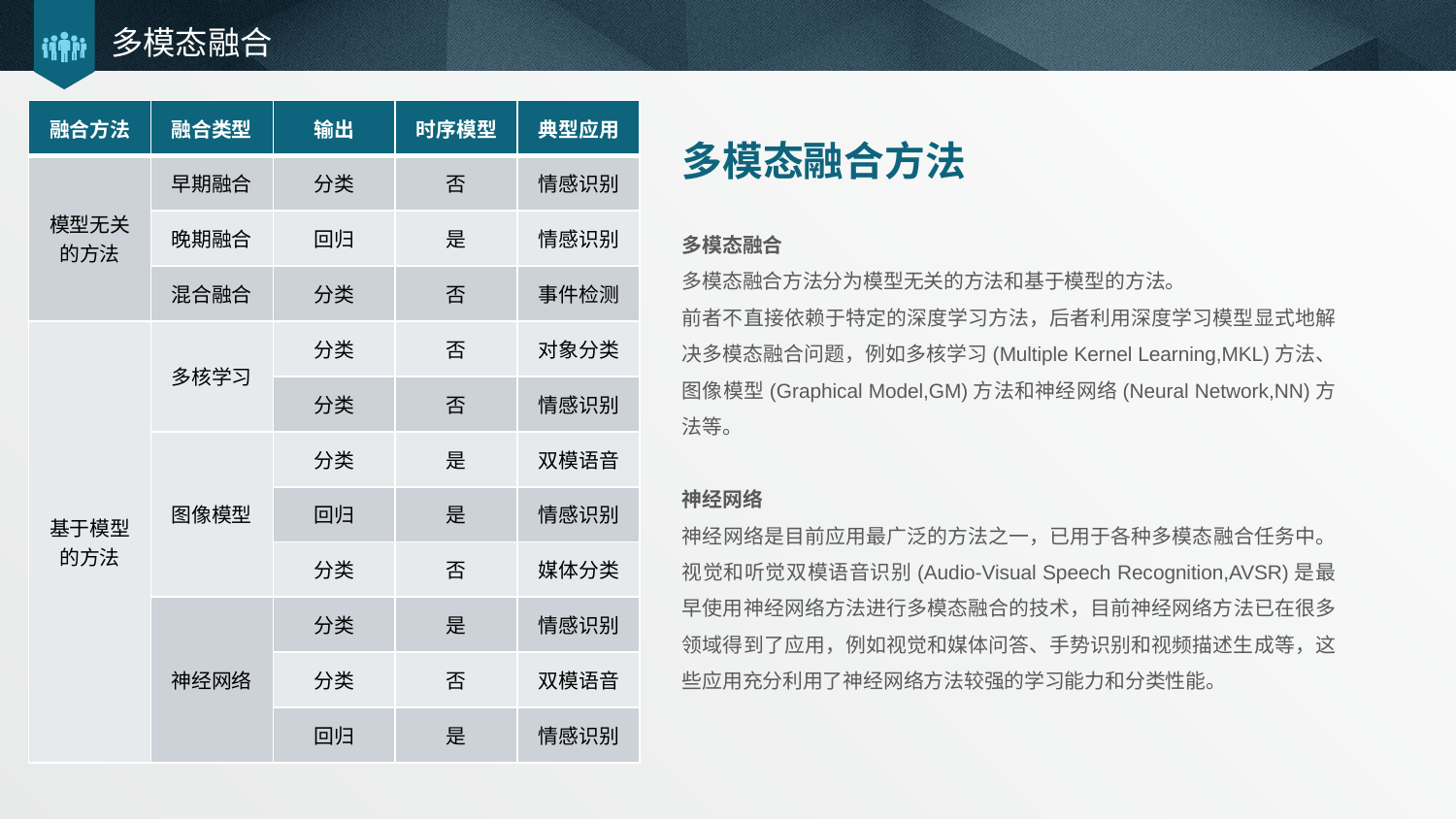

# 多模态融合

| 融合方法 | 融合类型 | 输出 | 时序模型 | 典型应用 |
| --- | --- | --- | --- | --- |
| 模型无关的方法 | 早期融合 | 分类 | 否 | 情感识别 |
|  | 晚期融合 | 回归 | 是 | 情感识别 |
|  | 混合融合 | 分类 | 否 | 事件检测 |
| 基于模型的方法 | 多核学习 | 分类 | 否 | 对象分类 |
|  |  | 分类 | 否 | 情感识别 |
|  | 图像模型 | 分类 | 是 | 双模语音 |
|  |  | 回归 | 是 | 情感识别 |
|  |  | 分类 | 否 | 媒体分类 |
|  | 神经网络 | 分类 | 是 | 情感识别 |
|  |  | 分类 | 否 | 双模语音 |
|  |  | 回归 | 是 | 情感识别 |
多模态融合方法
多模态融合
多模态融合方法分为模型无关的方法和基于模型的方法。
前者不直接依赖于特定的深度学习方法，后者利用深度学习模型显式地解决多模态融合问题，例如多核学习(Multiple Kernel Learning,MKL)方法、图像模型(Graphical Model,GM)方法和神经网络(Neural Network,NN)方法等。

神经网络
神经网络是目前应用最广泛的方法之一，已用于各种多模态融合任务中。视觉和听觉双模语音识别(Audio-Visual Speech Recognition,AVSR)是最早使用神经网络方法进行多模态融合的技术，目前神经网络方法已在很多领域得到了应用，例如视觉和媒体问答、手势识别和视频描述生成等，这些应用充分利用了神经网络方法较强的学习能力和分类性能。